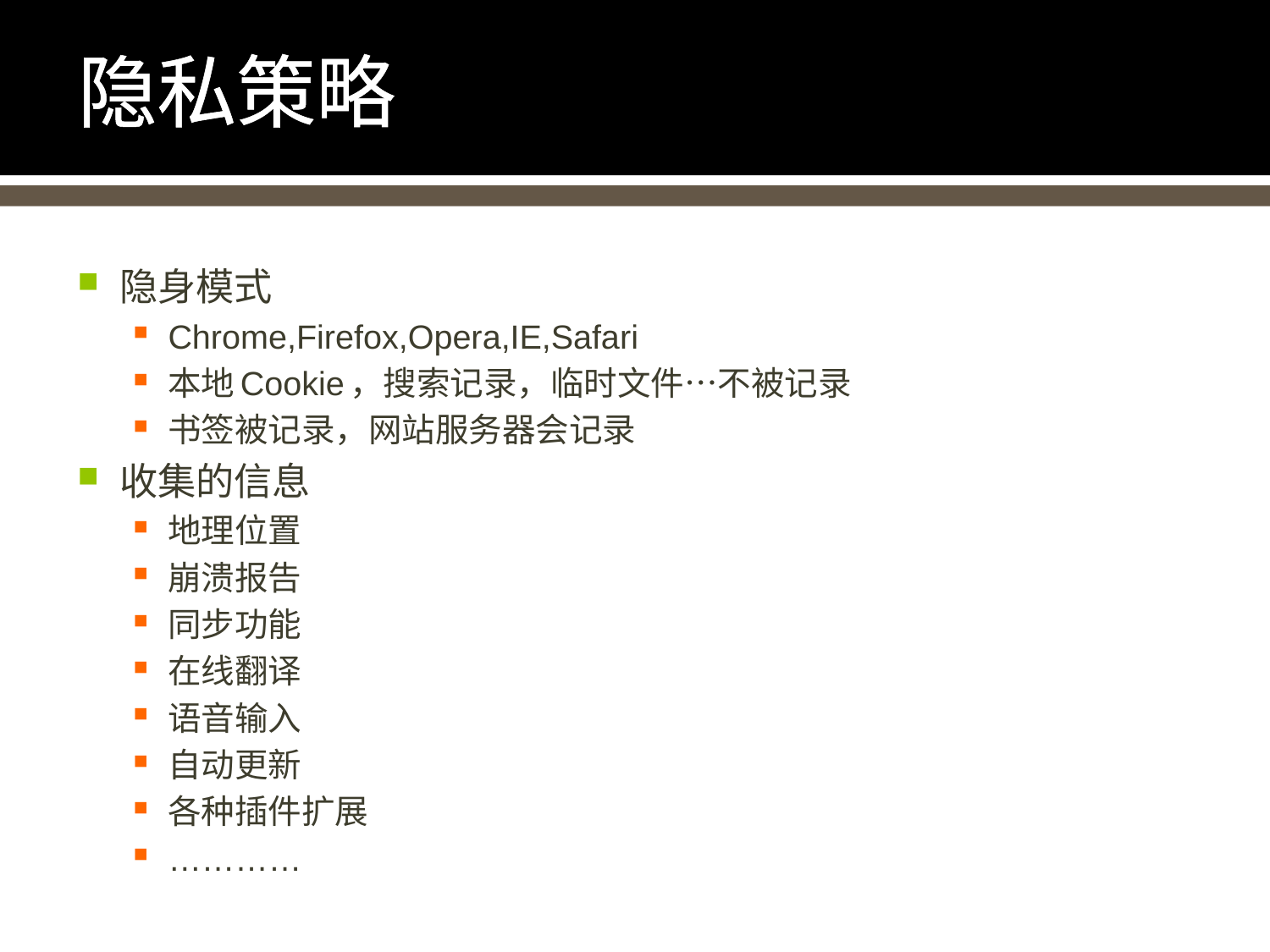

# 隐私策略
隐身模式
Chrome,Firefox,Opera,IE,Safari
本地Cookie，搜索记录，临时文件…不被记录
书签被记录，网站服务器会记录
收集的信息
地理位置
崩溃报告
同步功能
在线翻译
语音输入
自动更新
各种插件扩展
…………